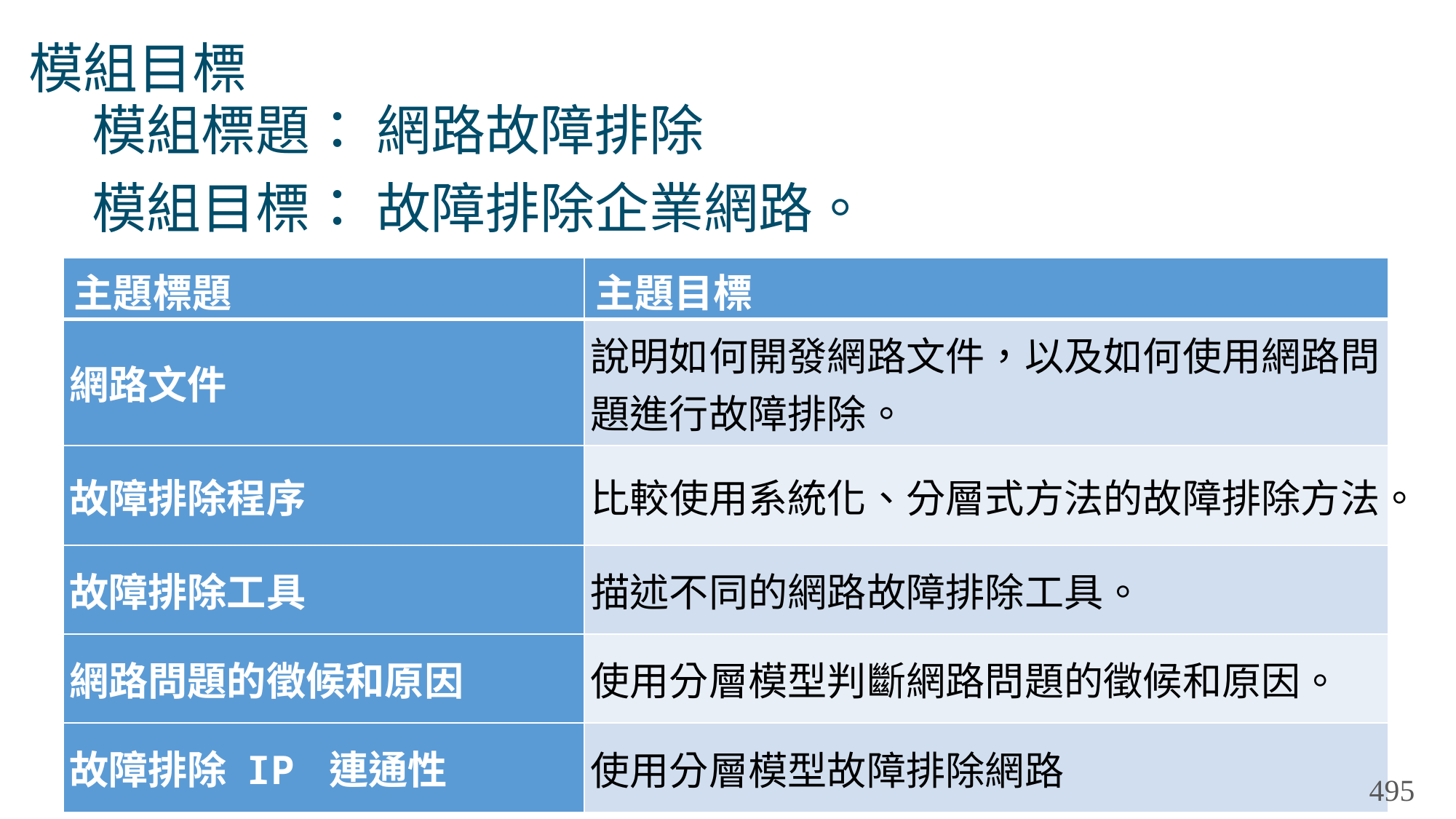

# 模組目標
模組標題： 網路故障排除
模組目標： 故障排除企業網路。

| 主題標題 | 主題目標 |
| --- | --- |
| 網路文件 | 說明如何開發網路文件，以及如何使用網路問題進行故障排除。 |
| 故障排除程序 | 比較使用系統化、分層式方法的故障排除方法。 |
| 故障排除工具 | 描述不同的網路故障排除工具。 |
| 網路問題的徵候和原因 | 使用分層模型判斷網路問題的徵候和原因。 |
| 故障排除 IP 連通性 | 使用分層模型故障排除網路 |
495